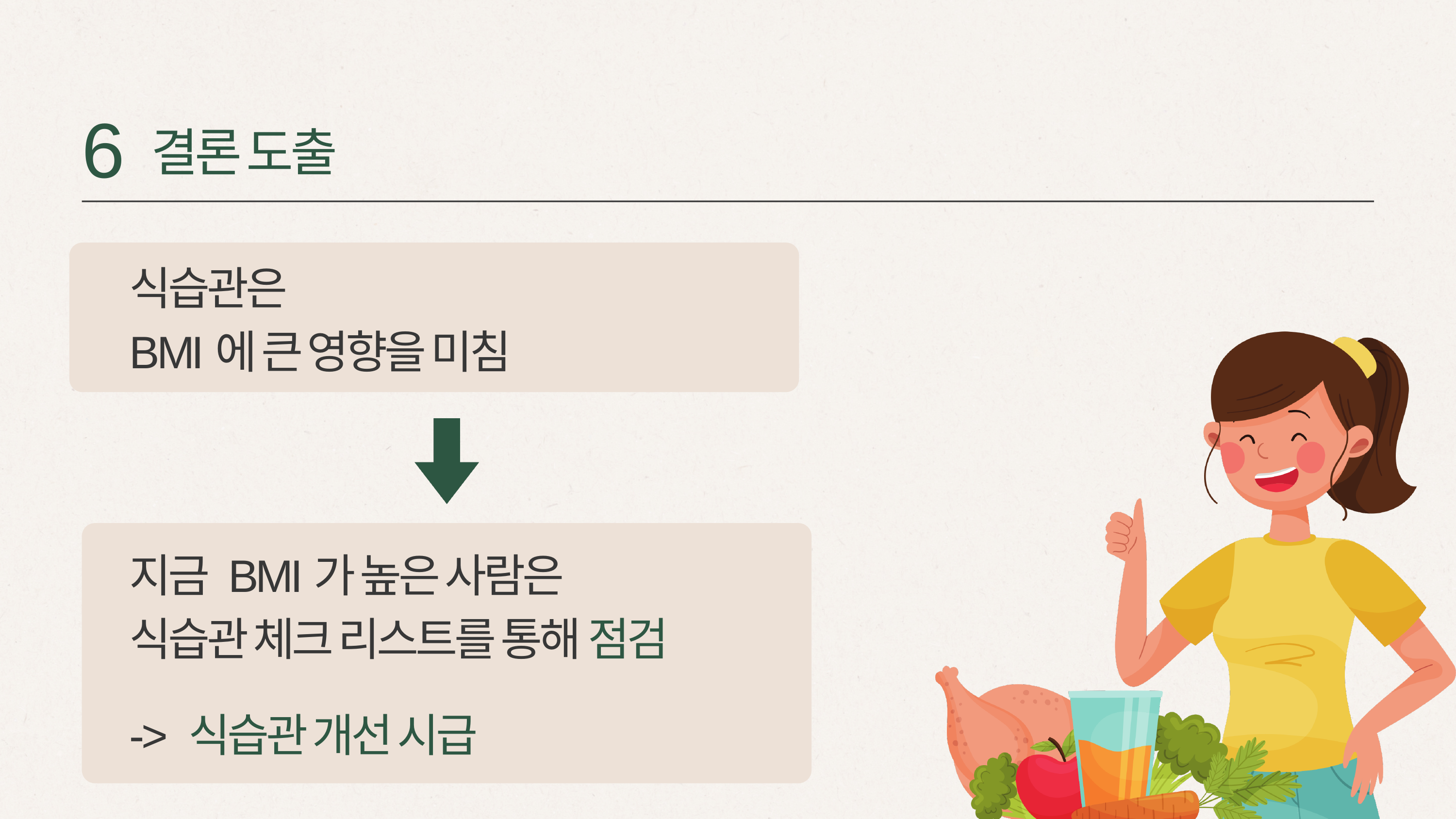

6
결론 도출

식습관은
BMI에 큰 영향을 미침

지금 BMI가 높은 사람은
식습관 체크 리스트를 통해 점검

-> 식습관 개선 시급